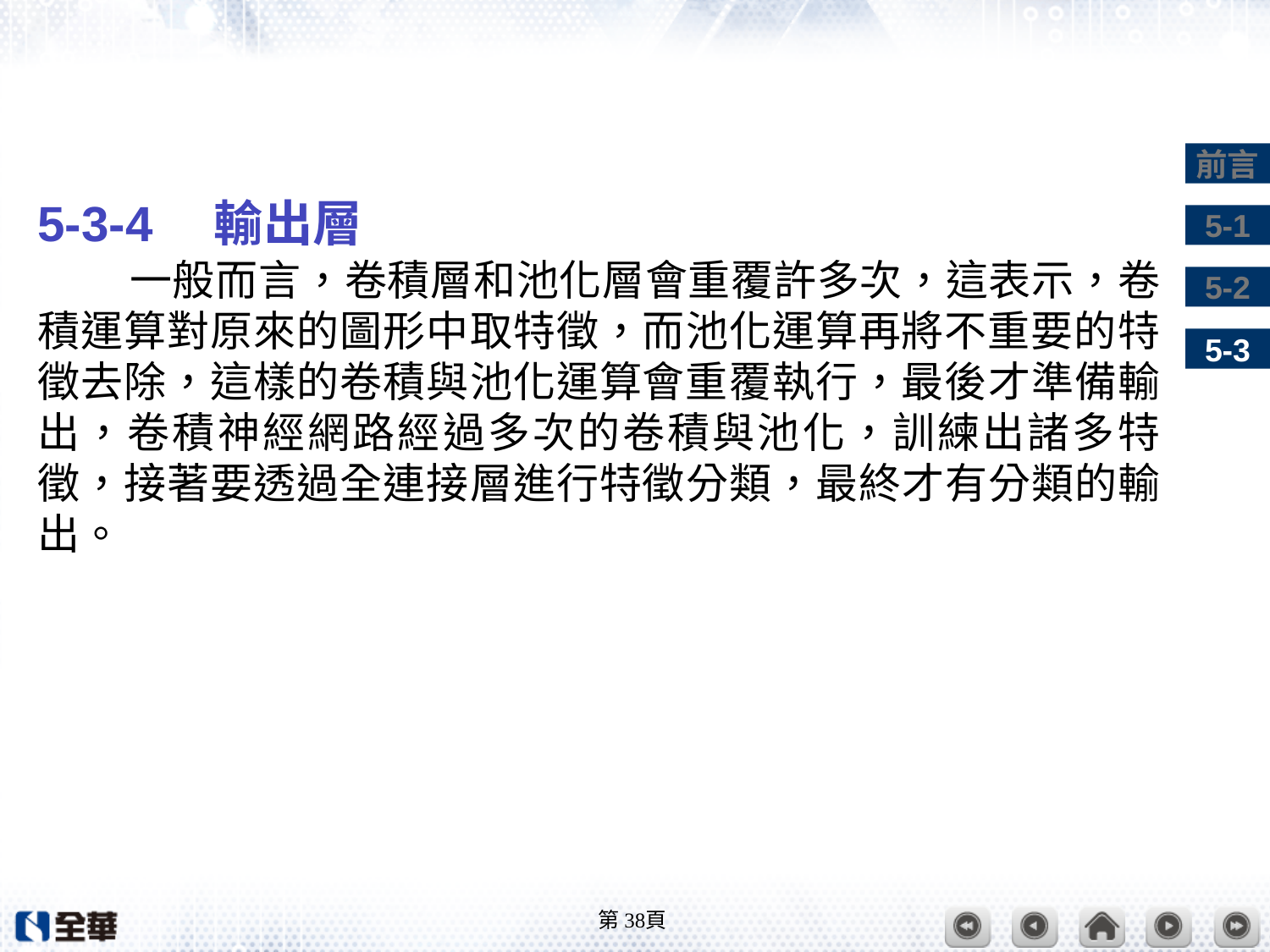

#
5-3-4　輸出層
        一般而言，卷積層和池化層會重覆許多次，這表示，卷積運算對原來的圖形中取特徵，而池化運算再將不重要的特徵去除，這樣的卷積與池化運算會重覆執行，最後才準備輸出，卷積神經網路經過多次的卷積與池化，訓練出諸多特徵，接著要透過全連接層進行特徵分類，最終才有分類的輸出。